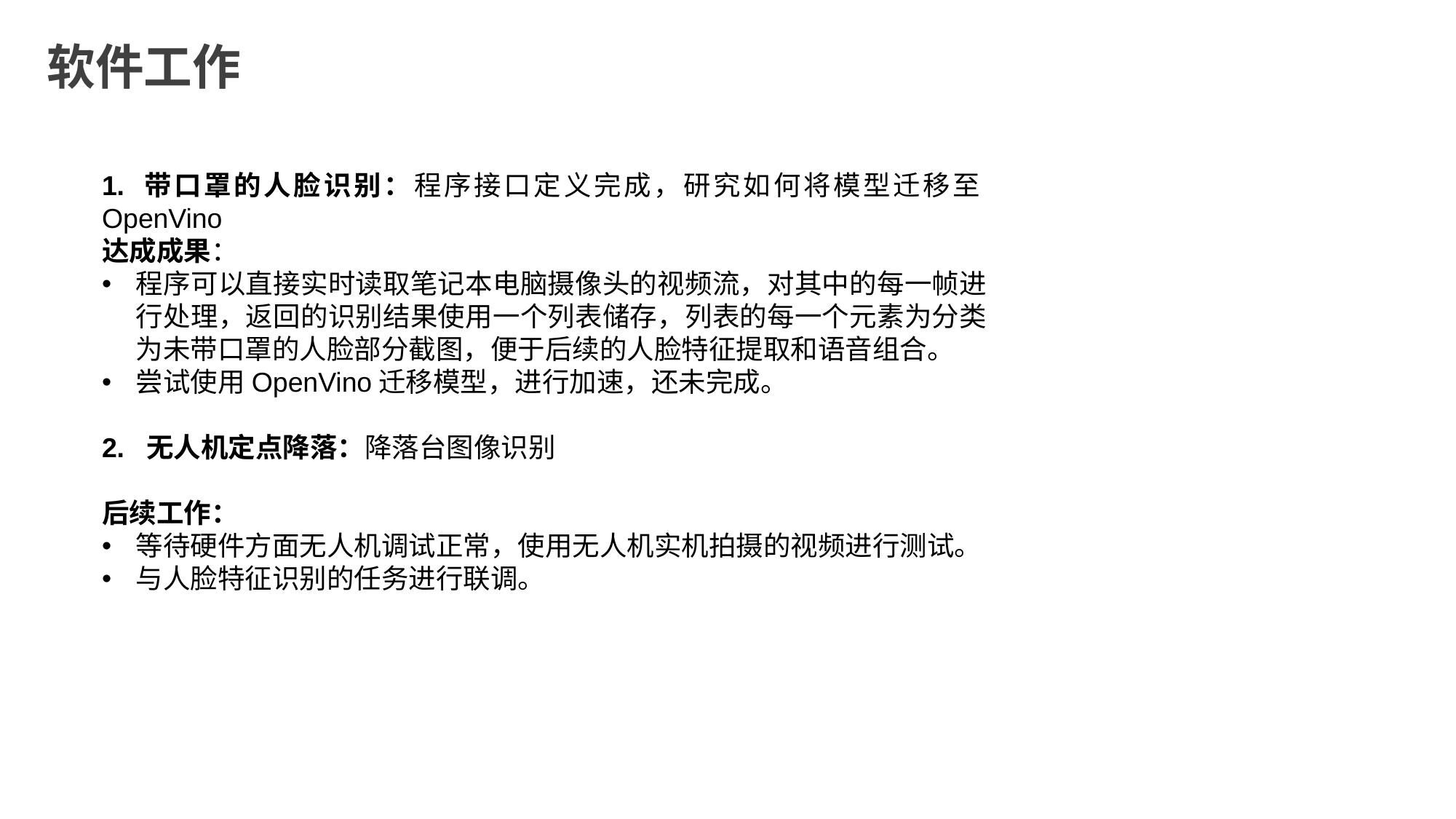

软件工作
1. 带口罩的人脸识别：程序接口定义完成，研究如何将模型迁移至OpenVino
达成成果：
程序可以直接实时读取笔记本电脑摄像头的视频流，对其中的每一帧进行处理，返回的识别结果使用一个列表储存，列表的每一个元素为分类为未带口罩的人脸部分截图，便于后续的人脸特征提取和语音组合。
尝试使用OpenVino迁移模型，进行加速，还未完成。

2.  无人机定点降落：降落台图像识别

后续工作：
等待硬件方面无人机调试正常，使用无人机实机拍摄的视频进行测试。
与人脸特征识别的任务进行联调。